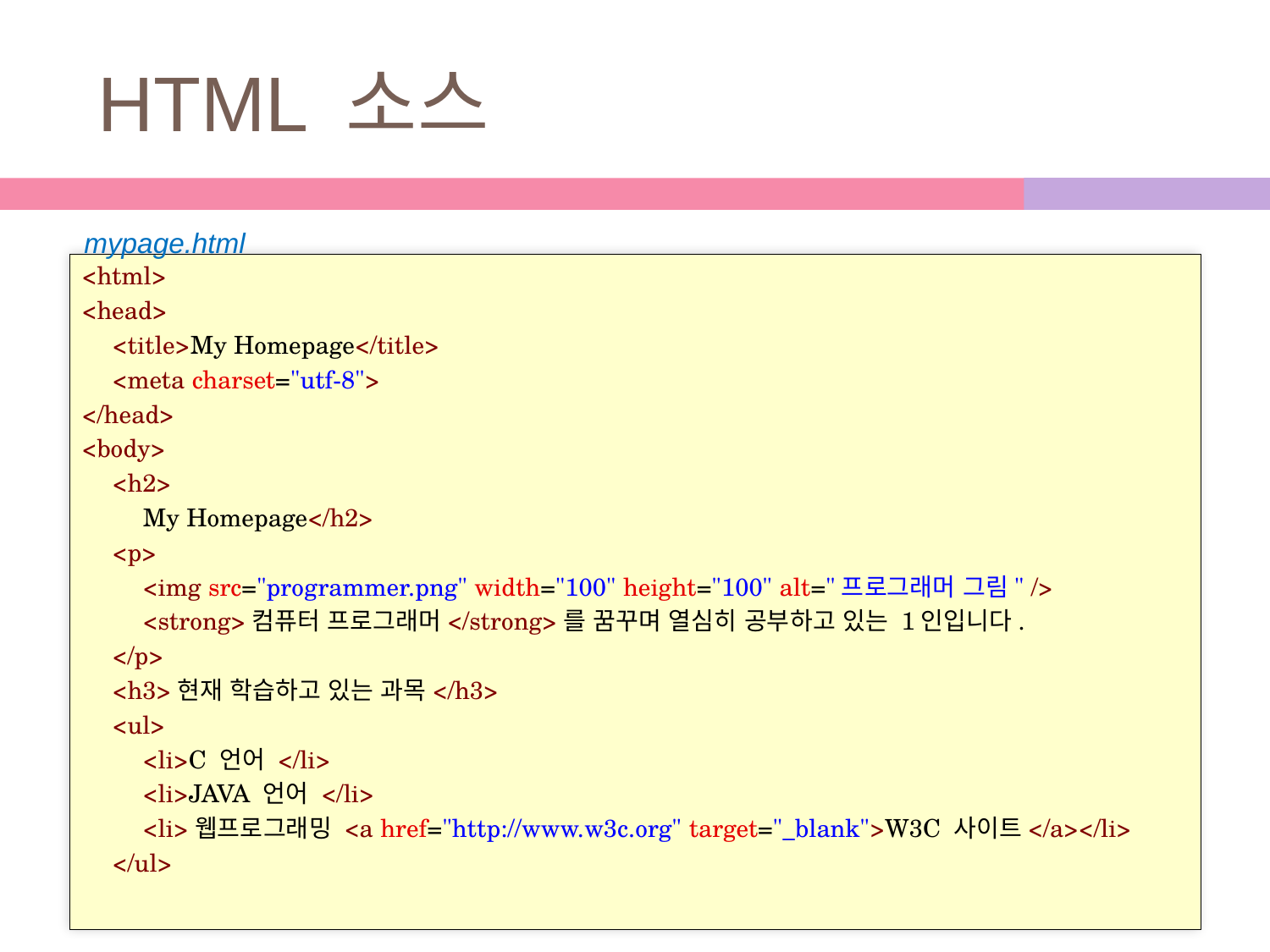

# HTML 소스
mypage.html
<html>
<head>
    <title>My Homepage</title>
    <meta charset="utf-8">
</head>
<body>
    <h2>
        My Homepage</h2>
    <p>
        <img src="programmer.png" width="100" height="100" alt="프로그래머 그림" />
        <strong>컴퓨터 프로그래머</strong>를 꿈꾸며 열심히 공부하고 있는 1인입니다.
    </p>
    <h3>현재 학습하고 있는 과목</h3>
    <ul>
        <li>C 언어 </li>
        <li>JAVA 언어 </li>
        <li>웹프로그래밍 <a href="http://www.w3c.org" target="_blank">W3C 사이트</a></li>
    </ul>